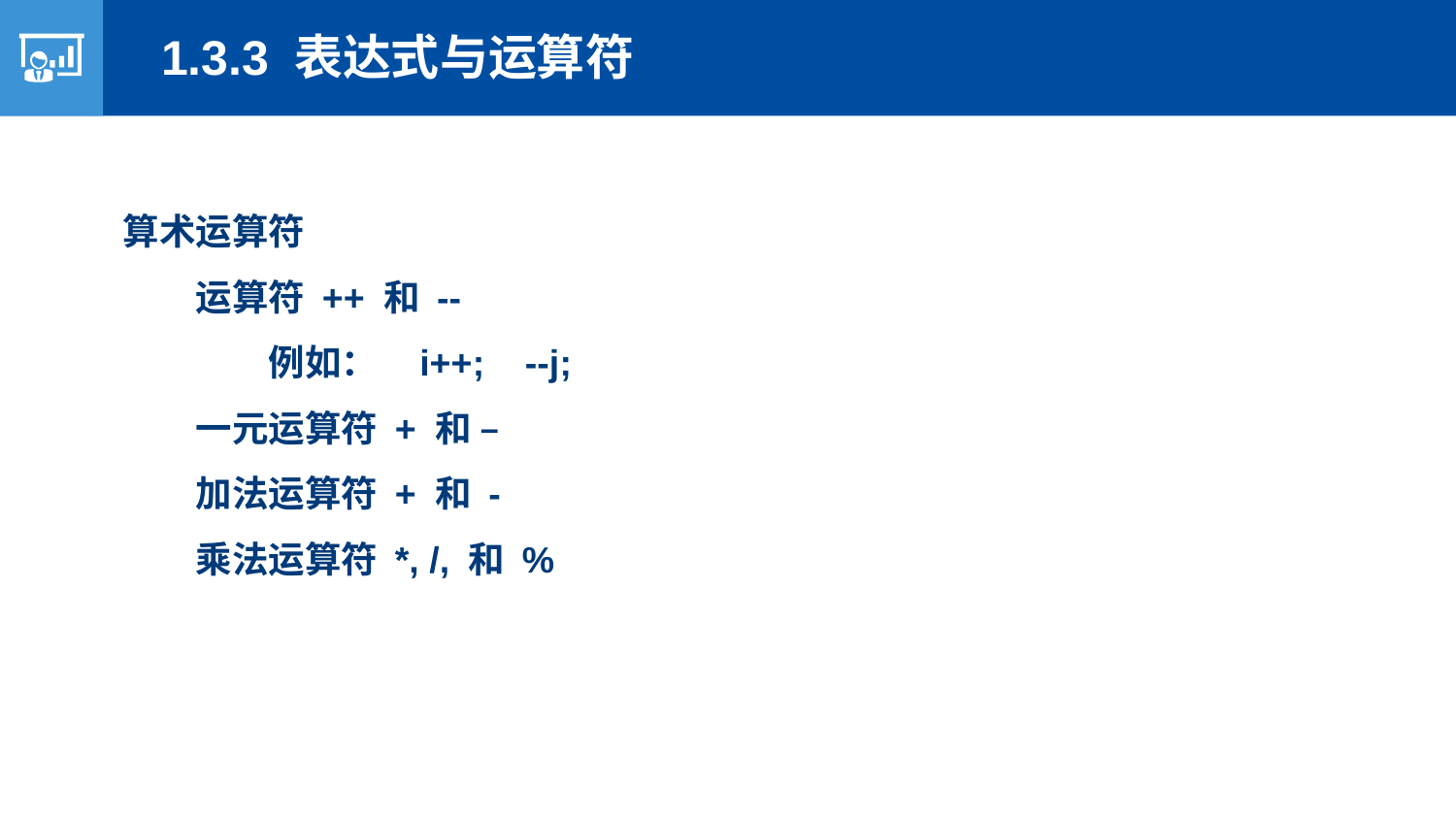

1.3.3 表达式与运算符
算术运算符
运算符 ++ 和 --
例如：    i++;    --j;
一元运算符 + 和 –
加法运算符 + 和 -
乘法运算符 *, /, 和 %